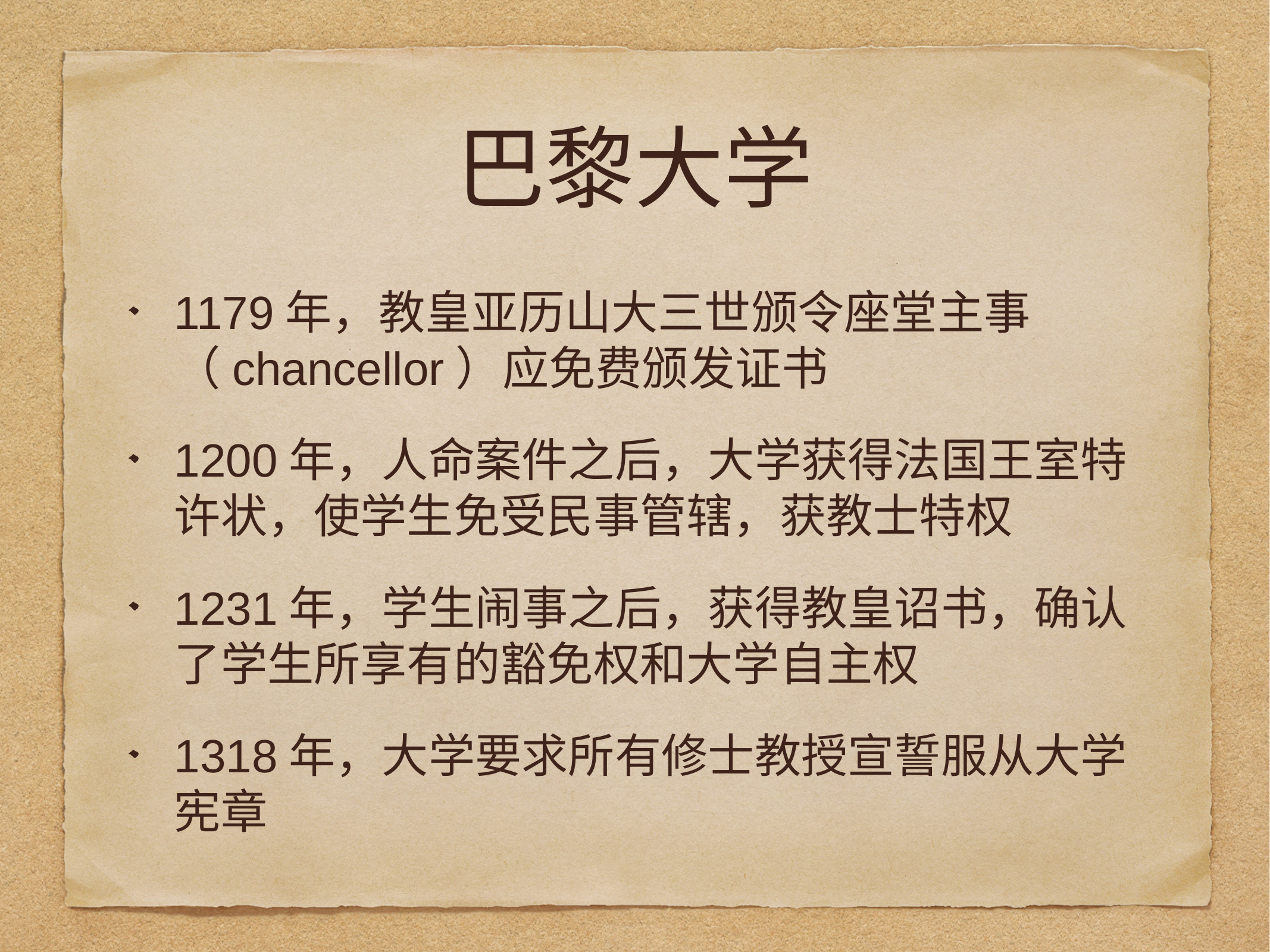

# 巴黎大学
1179年，教皇亚历山大三世颁令座堂主事（chancellor）应免费颁发证书
1200年，人命案件之后，大学获得法国王室特许状，使学生免受民事管辖，获教士特权
1231年，学生闹事之后，获得教皇诏书，确认了学生所享有的豁免权和大学自主权
1318年，大学要求所有修士教授宣誓服从大学宪章